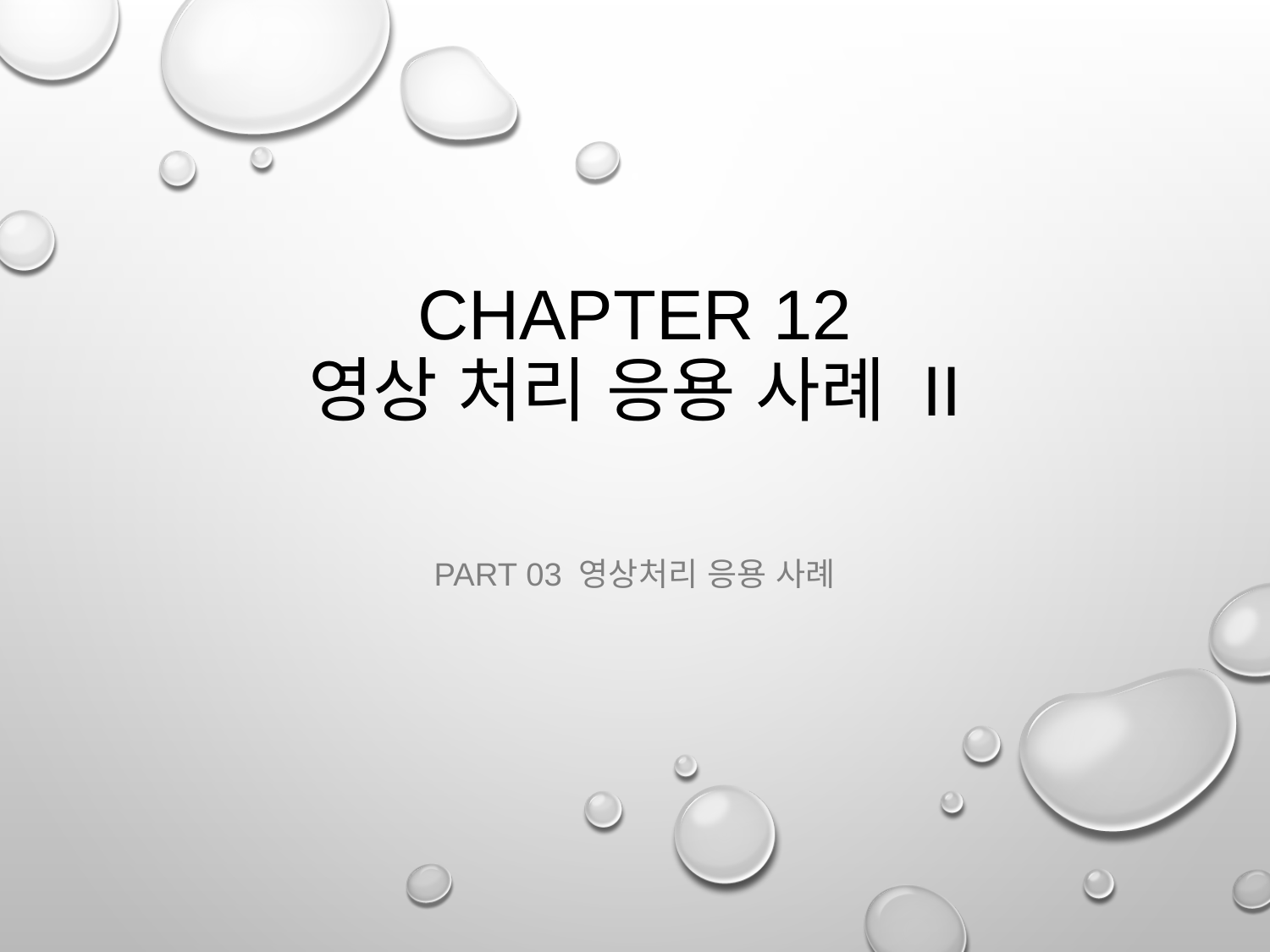

# CHAPTER 12 영상 처리 응용 사례 II
PART 03 영상처리 응용 사례